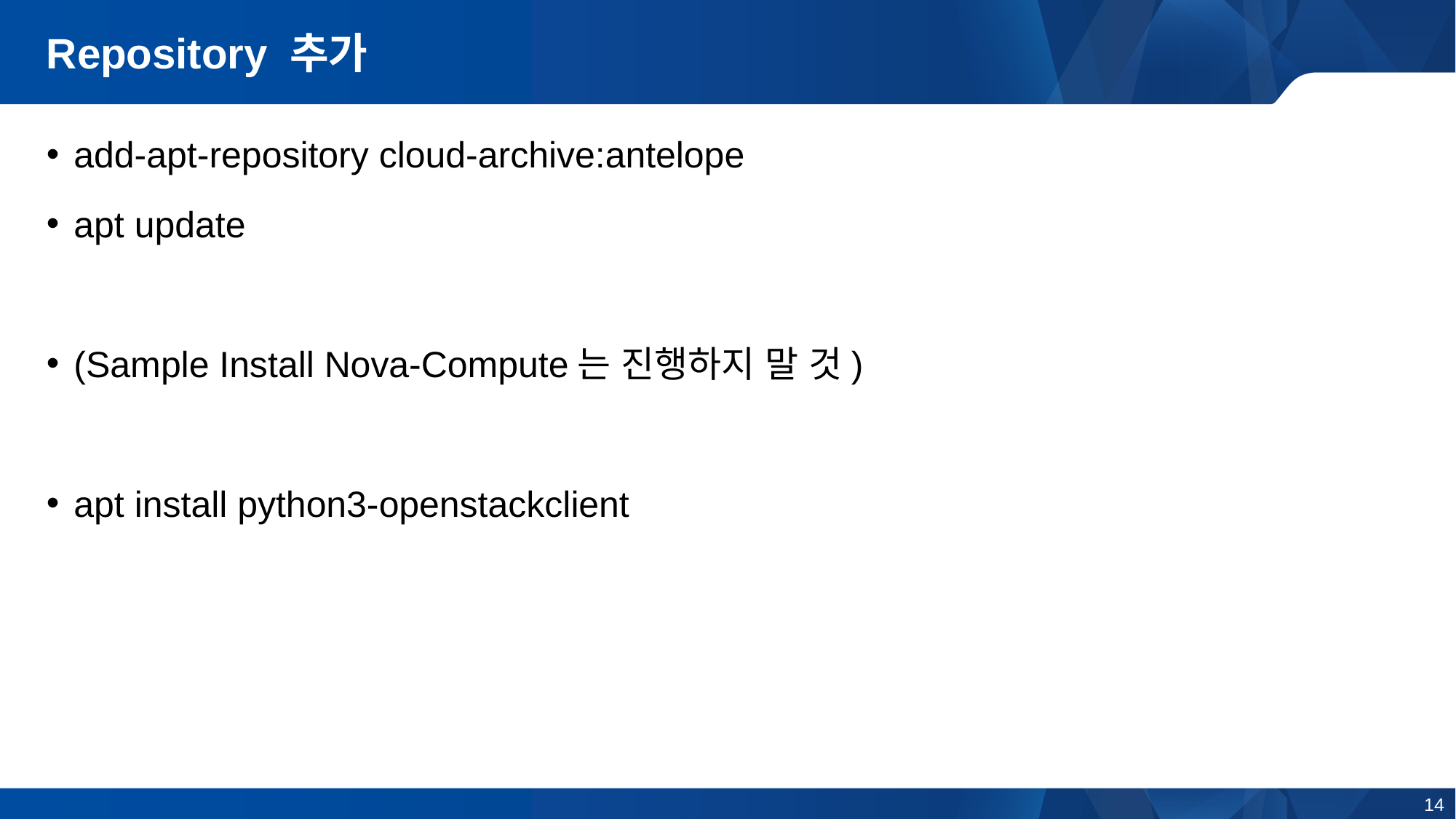

# Repository 추가
add-apt-repository cloud-archive:antelope
apt update

(Sample Install Nova-Compute는 진행하지 말 것)

apt install python3-openstackclient

14